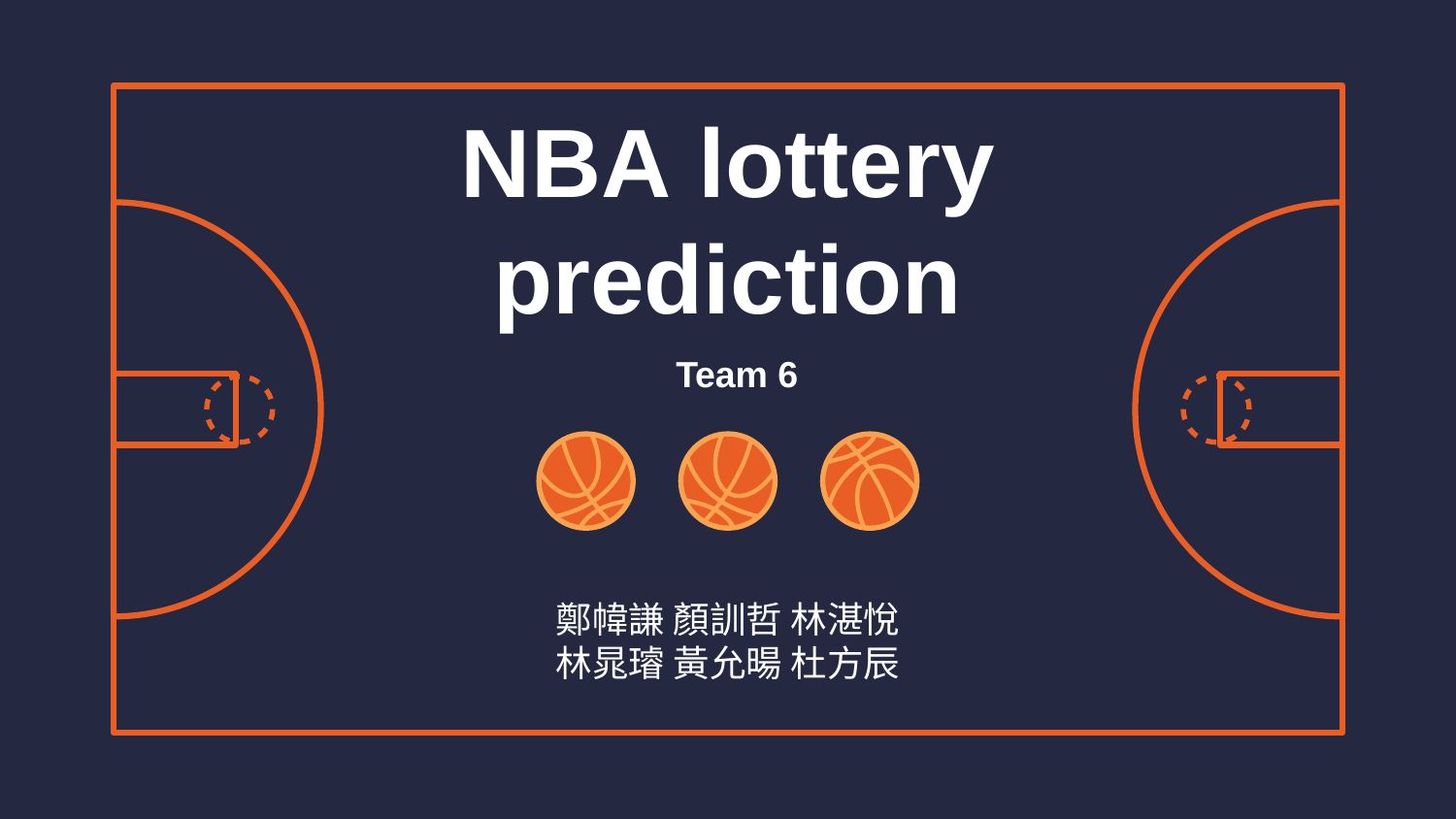

# NBA lottery prediction

Team 6

鄭幃謙 顏訓哲 林湛悅
林晁璿 黃允暘 杜方辰